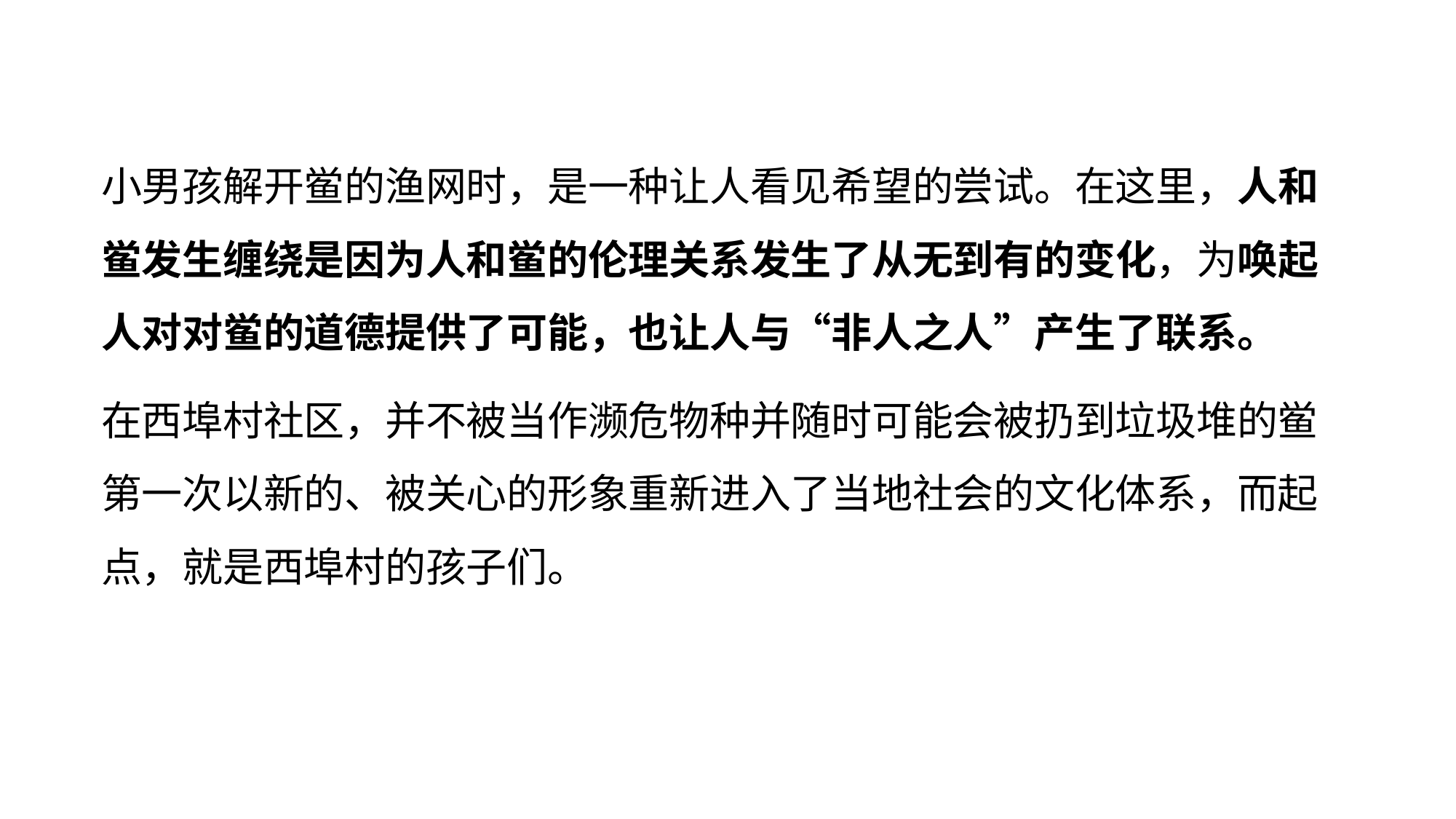

小男孩解开鲎的渔网时，是一种让人看见希望的尝试。在这里，人和鲎发生缠绕是因为人和鲎的伦理关系发生了从无到有的变化，为唤起人对对鲎的道德提供了可能，也让人与“非人之人”产生了联系。
在西埠村社区，并不被当作濒危物种并随时可能会被扔到垃圾堆的鲎第一次以新的、被关心的形象重新进入了当地社会的文化体系，而起点，就是西埠村的孩子们。